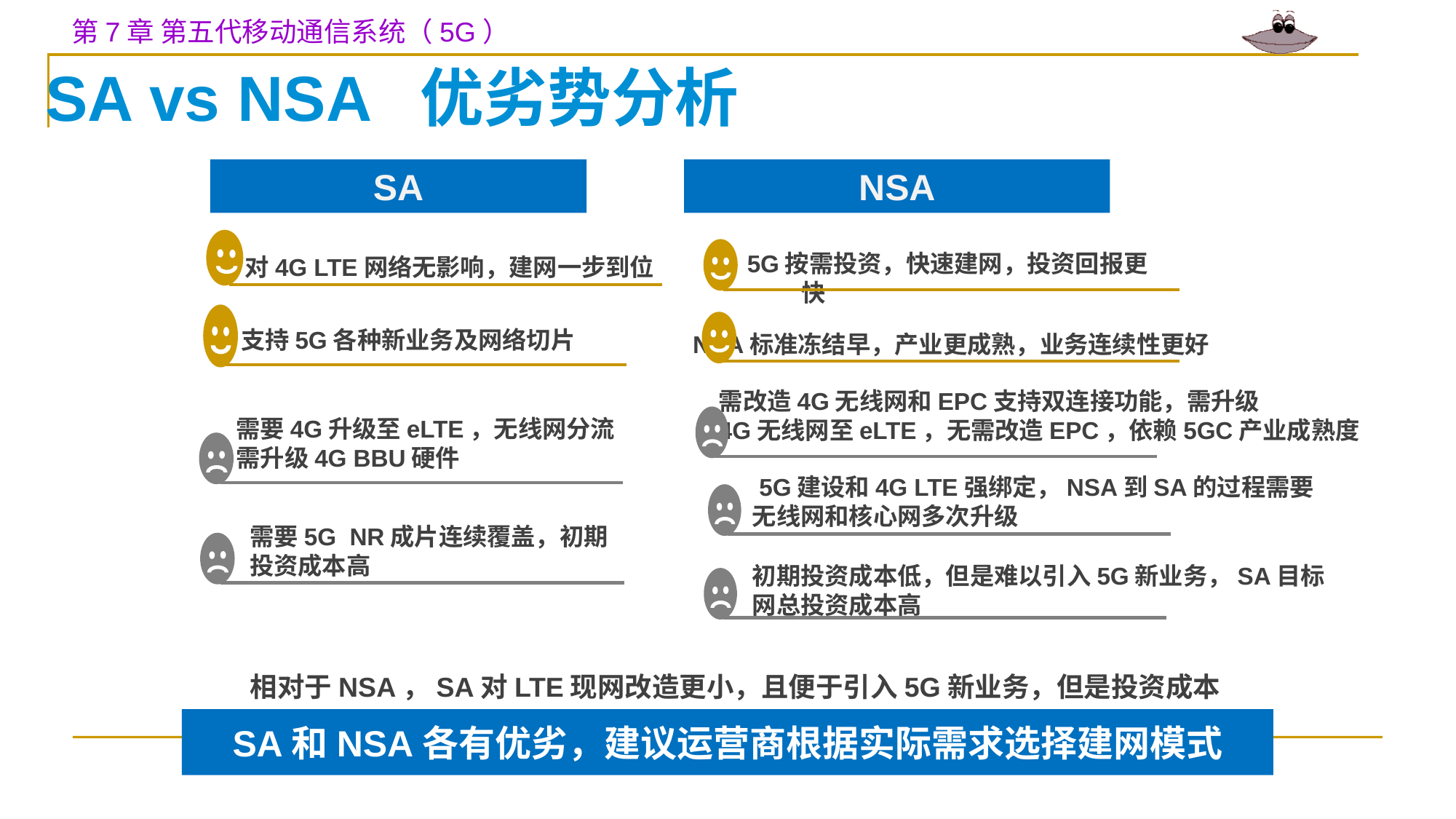

30
# SA vs NSA  优劣势分析
SA
NSA

5G按需投资，快速建网，投资回报更快
对4G LTE网络无影响，建网一步到位
 5G建设和4G LTE强绑定，NSA到SA的过程需要无线网和核心网多次升级

支持5G各种新业务及网络切片
NSA标准冻结早，产业更成熟，业务连续性更好

需改造4G无线网和EPC支持双连接功能，需升级
4G无线网至eLTE，无需改造EPC，依赖5GC产业成熟度

需要4G升级至eLTE，无线网分流
需升级4G BBU硬件

需要5G  NR成片连续覆盖，初期投资成本高

初期投资成本低，但是难以引入5G新业务，SA目标网总投资成本高

相对于NSA，SA对LTE现网改造更小，且便于引入5G新业务，但是投资成本高，产业进度略晚
SA和NSA各有优劣，建议运营商根据实际需求选择建网模式